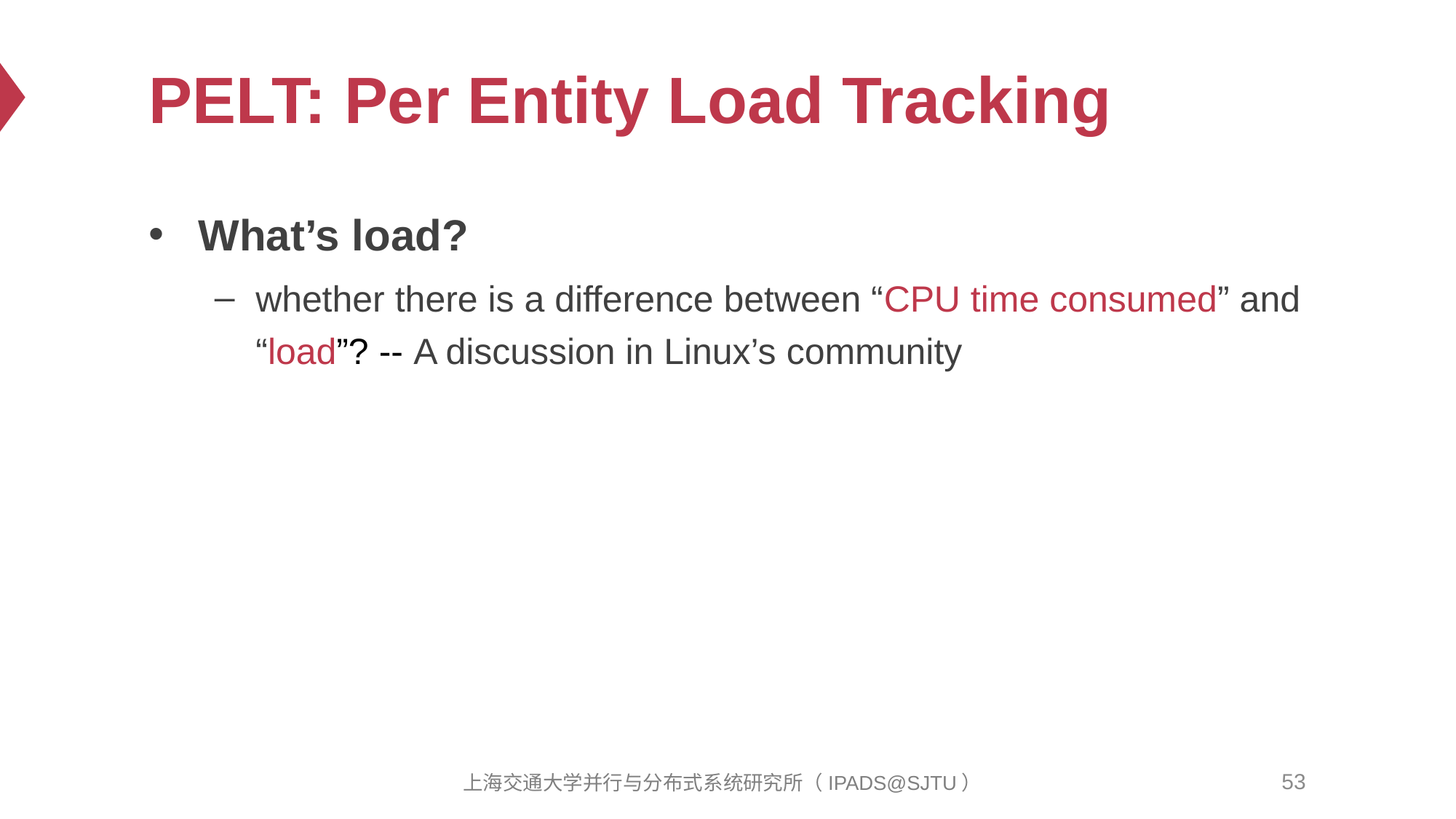

# PELT: Per Entity Load Tracking
What’s load?
whether there is a difference between “CPU time consumed” and “load”? -- A discussion in Linux’s community
53
上海交通大学并行与分布式系统研究所（IPADS@SJTU）